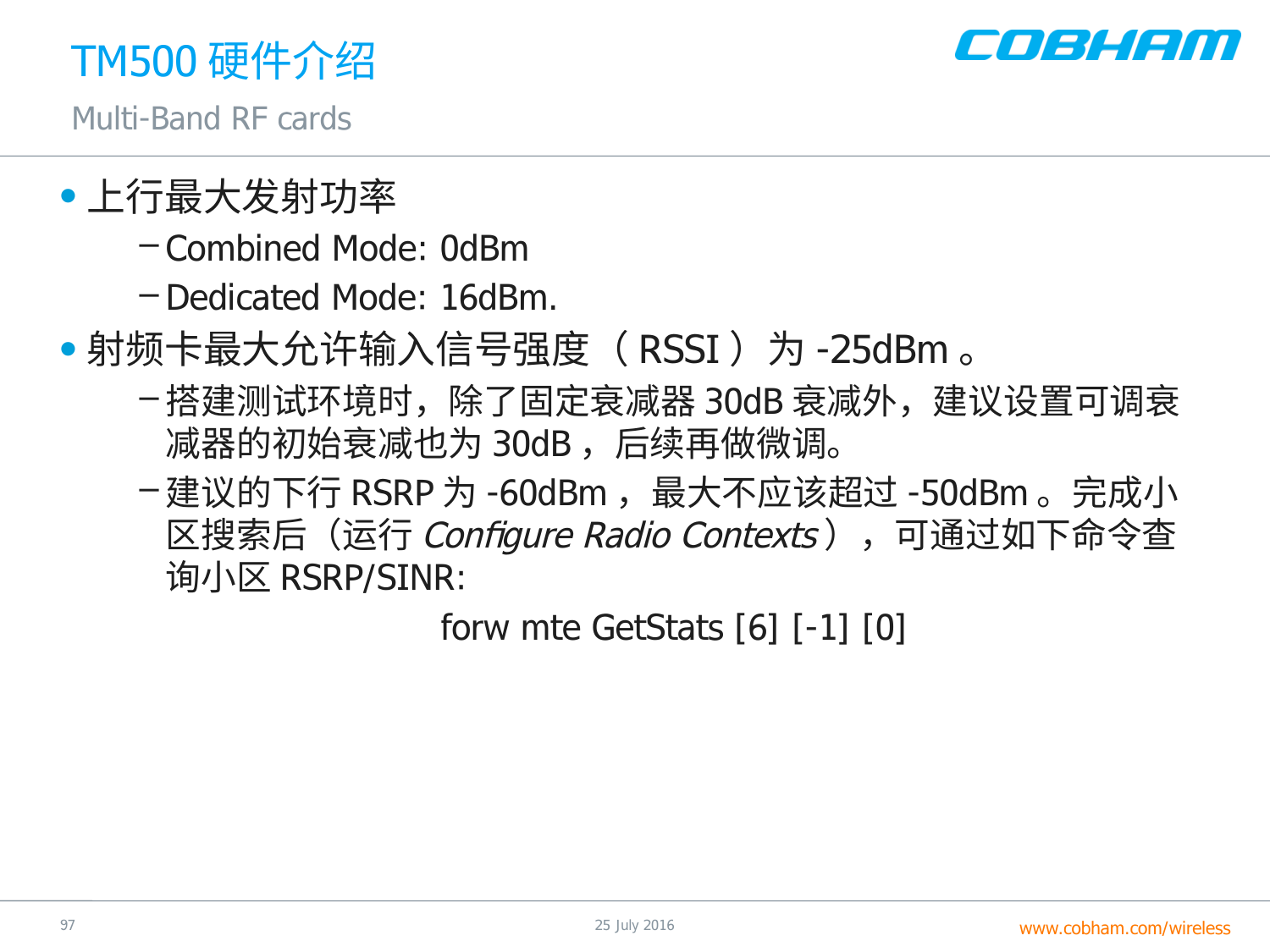

# TM500硬件介绍
Multi-Band RF cards
上行最大发射功率
Combined Mode: 0dBm
Dedicated Mode: 16dBm.
射频卡最大允许输入信号强度（RSSI）为-25dBm。
搭建测试环境时，除了固定衰减器30dB衰减外，建议设置可调衰减器的初始衰减也为30dB，后续再做微调。
建议的下行RSRP为-60dBm，最大不应该超过-50dBm。完成小区搜索后（运行Configure Radio Contexts），可通过如下命令查询小区RSRP/SINR:
forw mte GetStats [6] [-1] [0]
97
25 July 2016